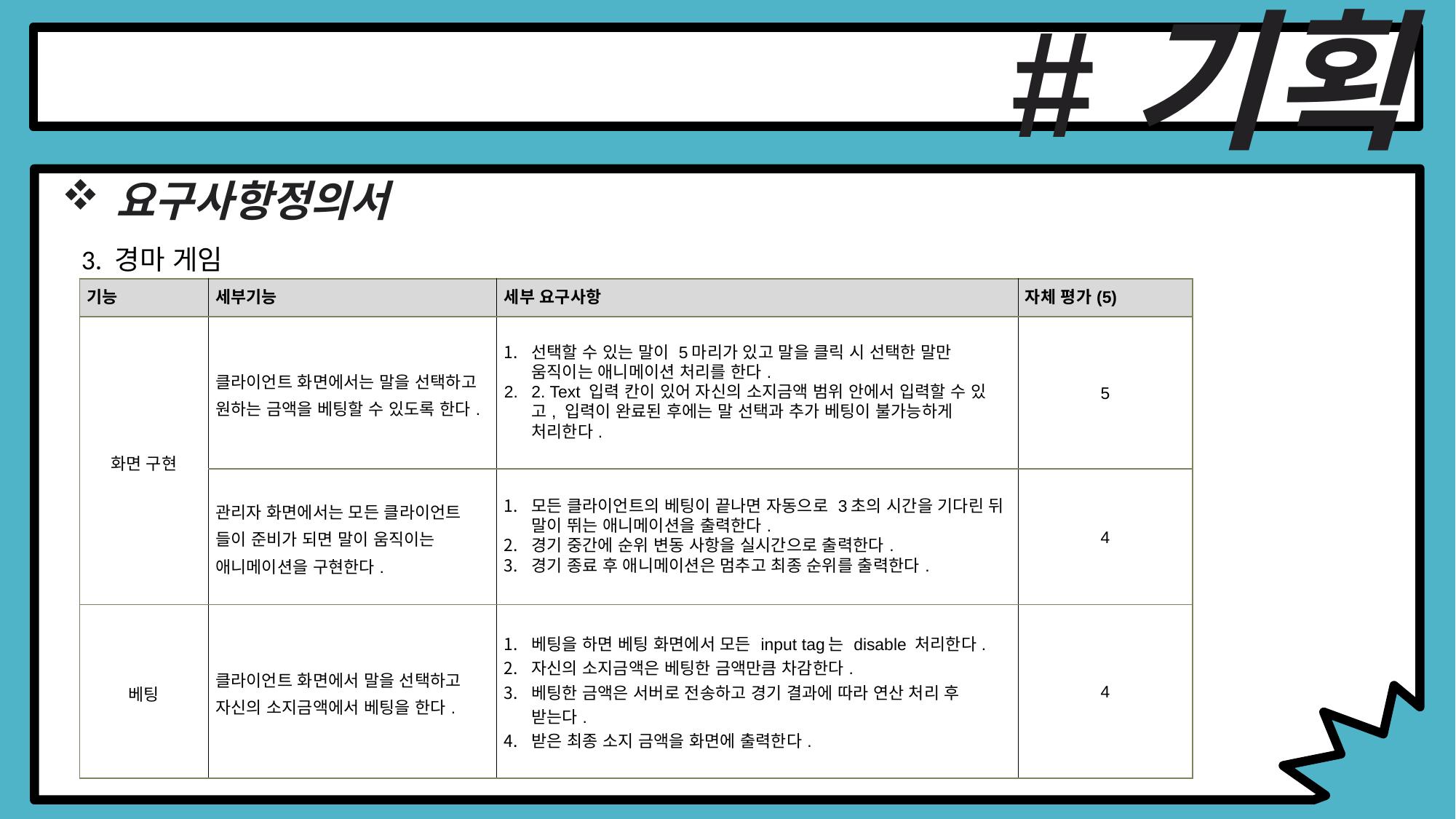

#기획
요구사항정의서

3. 경마 게임
| 기능 | 세부기능 | 세부 요구사항 | 자체 평가(5) |
| --- | --- | --- | --- |
| 화면 구현 | 클라이언트 화면에서는 말을 선택하고 원하는 금액을 베팅할 수 있도록 한다. | 선택할 수 있는 말이 5마리가 있고 말을 클릭 시 선택한 말만 움직이는 애니메이션 처리를 한다. 2. Text 입력 칸이 있어 자신의 소지금액 범위 안에서 입력할 수 있고, 입력이 완료된 후에는 말 선택과 추가 베팅이 불가능하게 처리한다. | 5 |
|  | 관리자 화면에서는 모든 클라이언트 들이 준비가 되면 말이 움직이는 애니메이션을 구현한다. | 모든 클라이언트의 베팅이 끝나면 자동으로 3초의 시간을 기다린 뒤 말이 뛰는 애니메이션을 출력한다. 경기 중간에 순위 변동 사항을 실시간으로 출력한다. 경기 종료 후 애니메이션은 멈추고 최종 순위를 출력한다. | 4 |
| 베팅 | 클라이언트 화면에서 말을 선택하고 자신의 소지금액에서 베팅을 한다. | 베팅을 하면 베팅 화면에서 모든 input tag는 disable 처리한다. 자신의 소지금액은 베팅한 금액만큼 차감한다. 베팅한 금액은 서버로 전송하고 경기 결과에 따라 연산 처리 후 받는다. 받은 최종 소지 금액을 화면에 출력한다. | 4 |